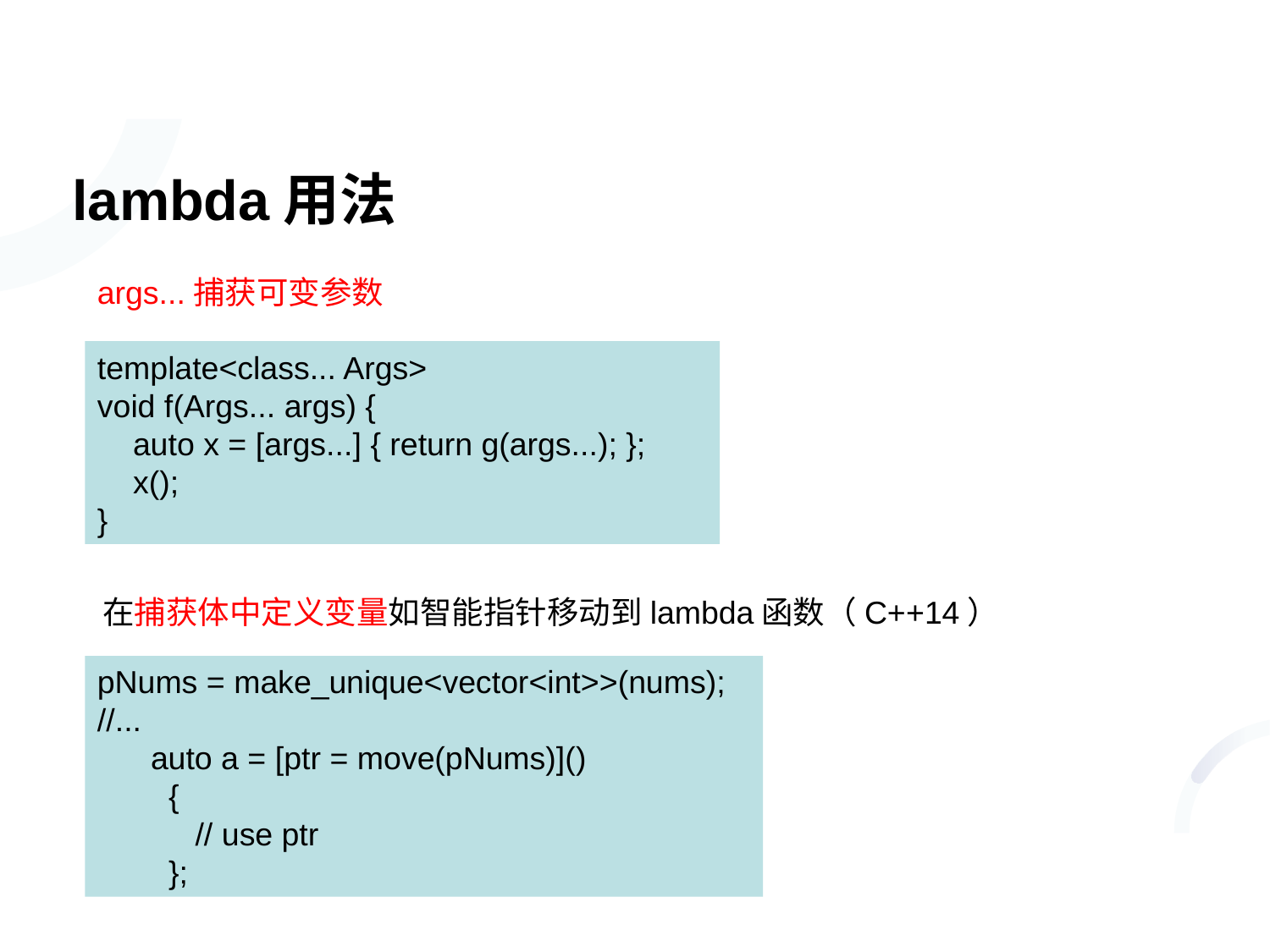

# lambda用法
args...捕获可变参数
template<class... Args>
void f(Args... args) {
    auto x = [args...] { return g(args...); };
    x();
}
在捕获体中定义变量如智能指针移动到lambda函数（C++14）
pNums = make_unique<vector<int>>(nums);
//...
      auto a = [ptr = move(pNums)]()
        {
           // use ptr
        };